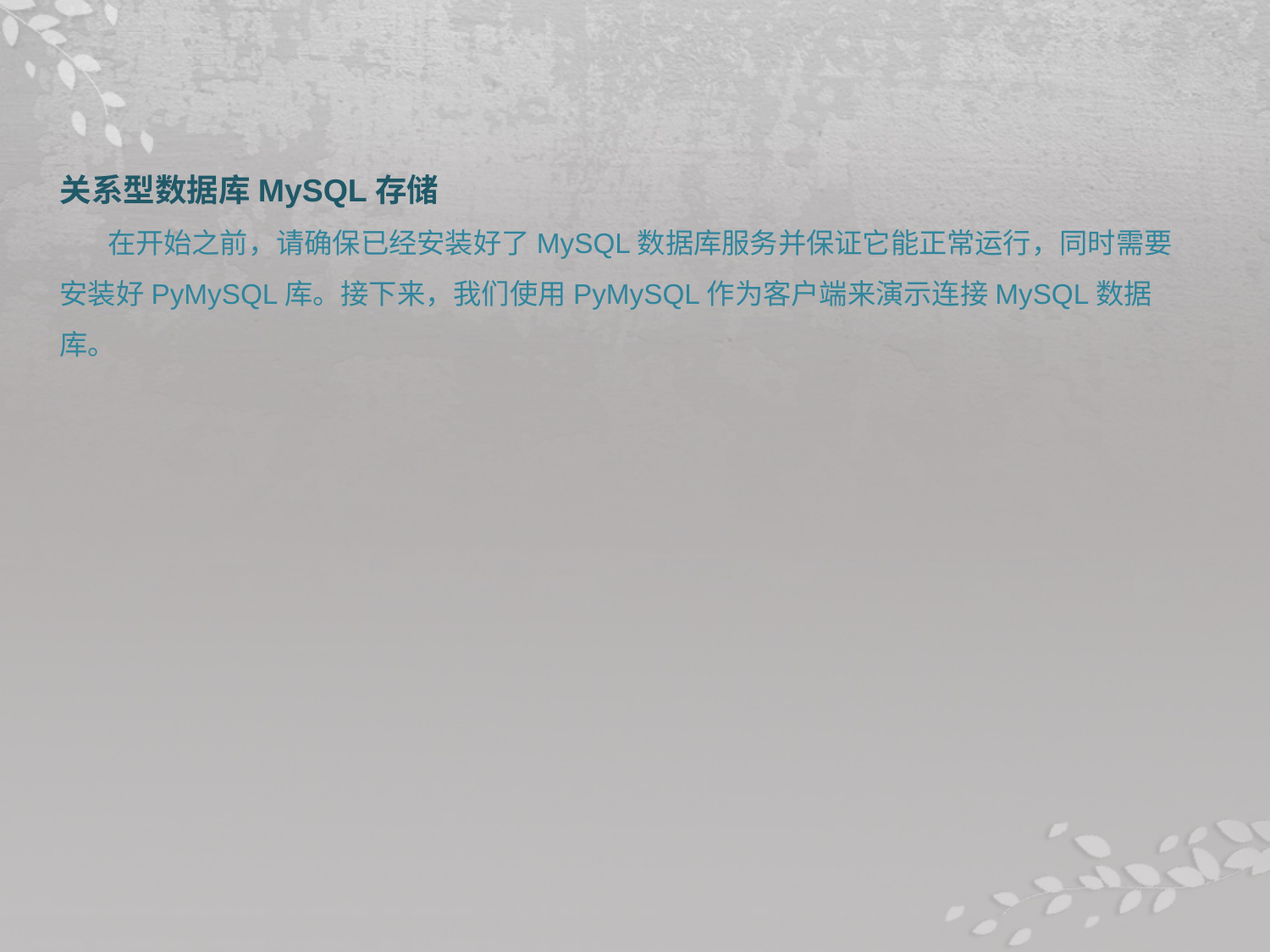

关系型数据库MySQL存储
在开始之前，请确保已经安装好了MySQL数据库服务并保证它能正常运行，同时需要安装好PyMySQL库。接下来，我们使用PyMySQL作为客户端来演示连接MySQL数据库。